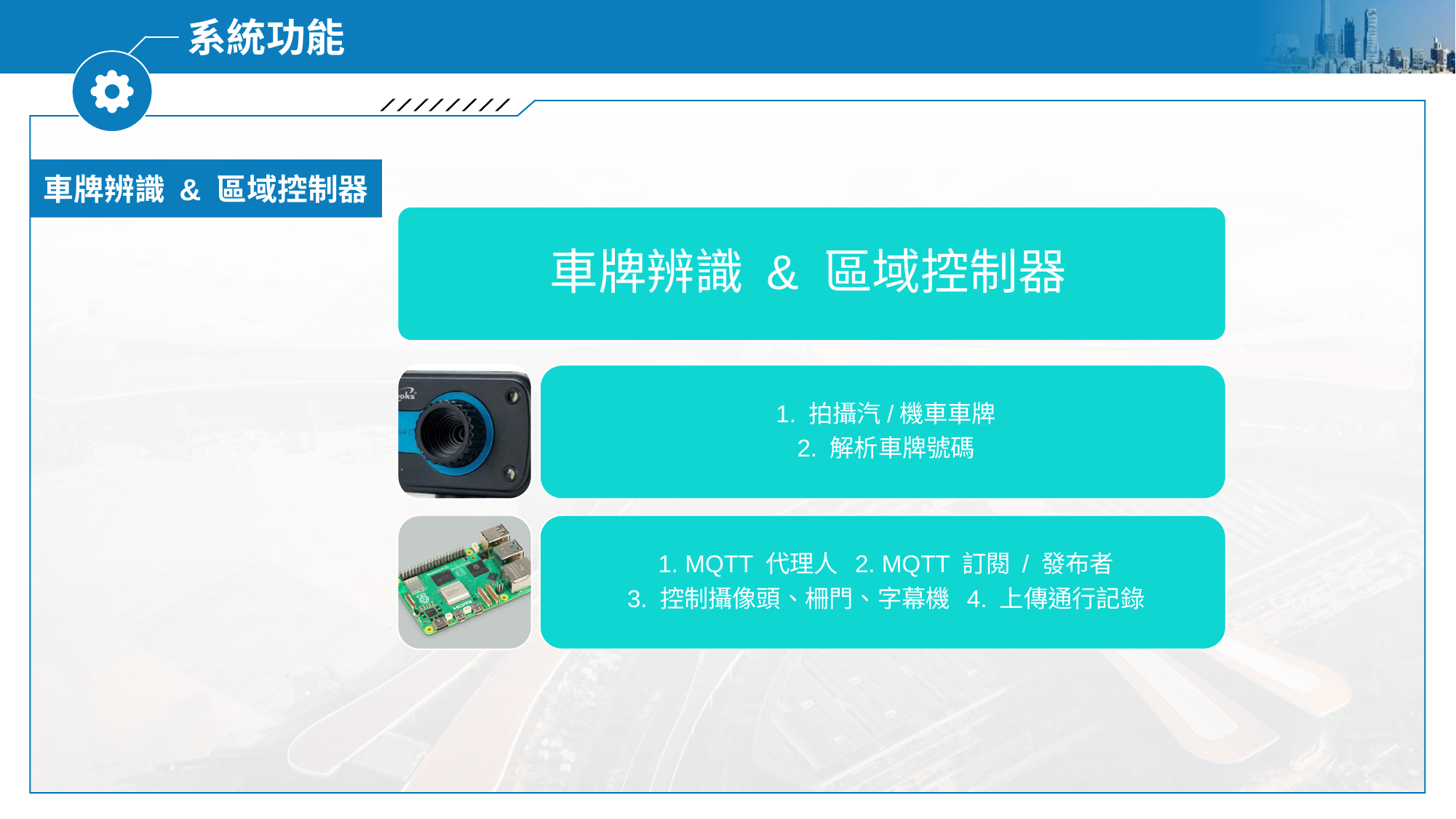

系統功能
車牌辨識 & 區域控制器
車牌辨識 & 區域控制器
1. 拍攝汽/機車車牌
2. 解析車牌號碼
1. MQTT 代理人  2. MQTT 訂閱 / 發布者
3. 控制攝像頭、柵門、字幕機  4. 上傳通行記錄